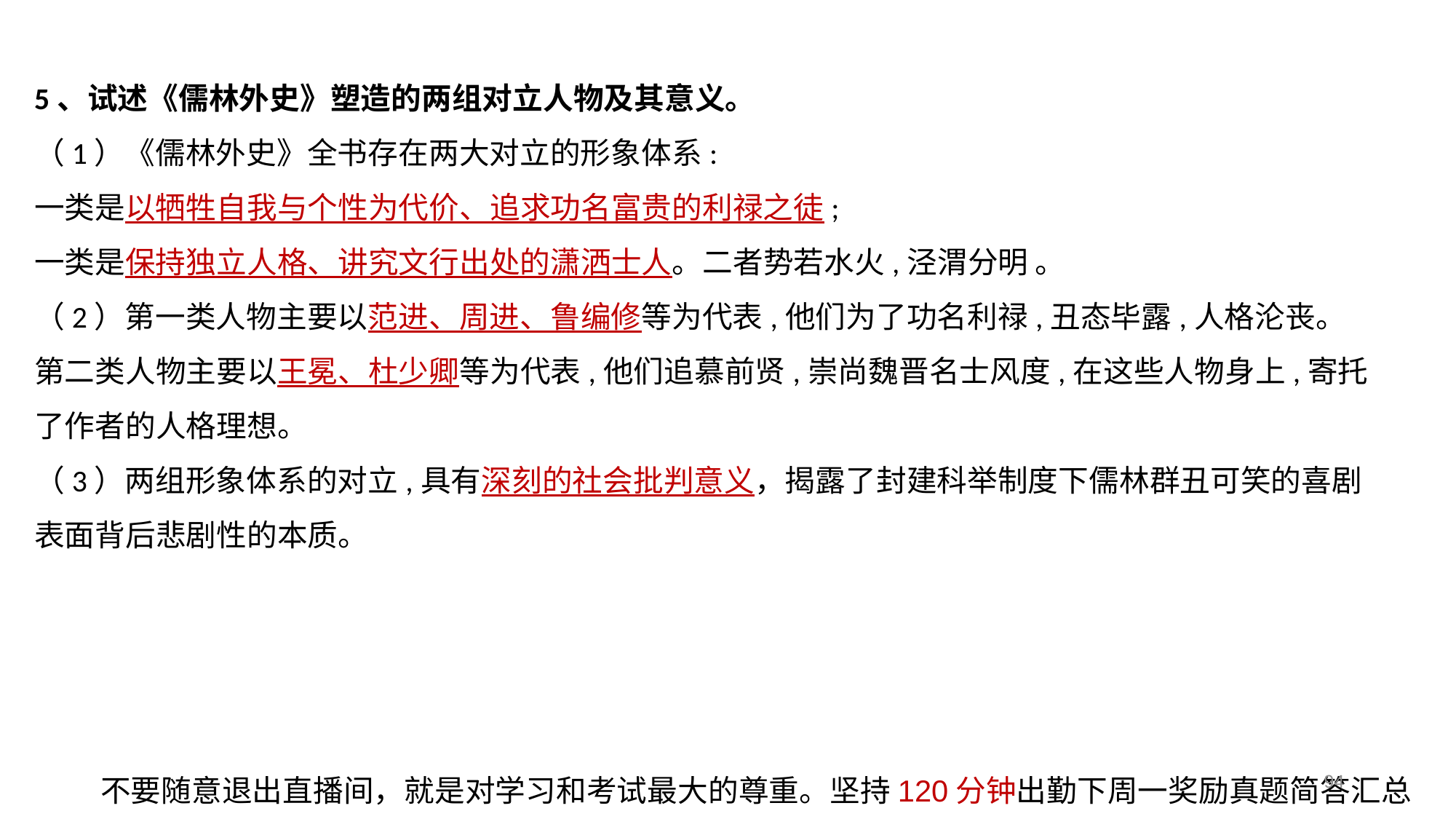

5、试述《儒林外史》塑造的两组对立人物及其意义。
（1）《儒林外史》全书存在两大对立的形象体系:
一类是以牺牲自我与个性为代价、追求功名富贵的利禄之徒;
一类是保持独立人格、讲究文行出处的潇洒士人。二者势若水火,泾渭分明 。
（2）第一类人物主要以范进、周进、鲁编修等为代表,他们为了功名利禄,丑态毕露,人格沦丧。第二类人物主要以王冕、杜少卿等为代表,他们追慕前贤,崇尚魏晋名士风度,在这些人物身上,寄托了作者的人格理想。
（3）两组形象体系的对立,具有深刻的社会批判意义，揭露了封建科举制度下儒林群丑可笑的喜剧表面背后悲剧性的本质。
94